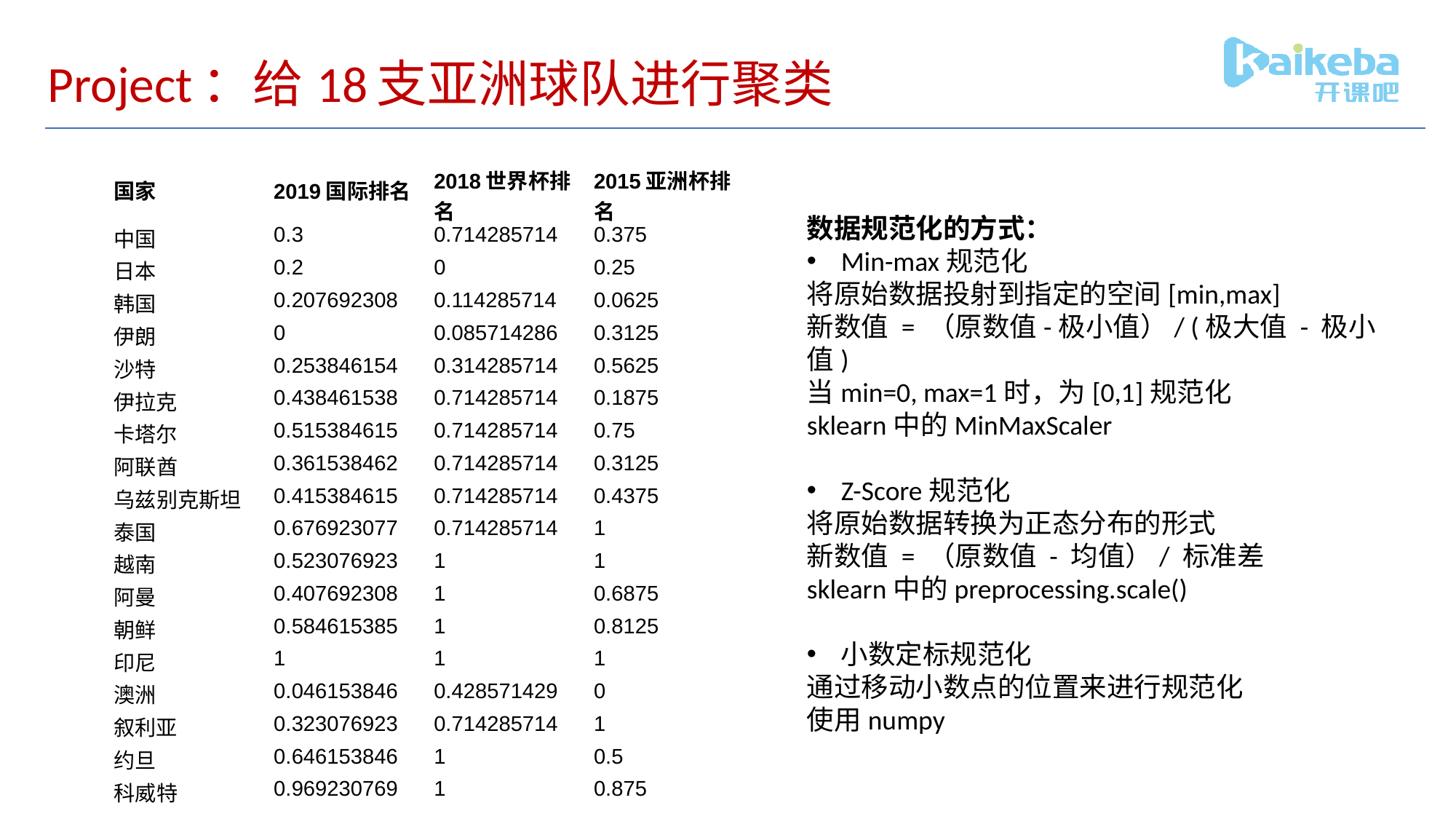

# Project：给18支亚洲球队进行聚类
| 国家 | 2019国际排名 | 2018世界杯排名 | 2015亚洲杯排名 |
| --- | --- | --- | --- |
| 中国 | 0.3 | 0.714285714 | 0.375 |
| 日本 | 0.2 | 0 | 0.25 |
| 韩国 | 0.207692308 | 0.114285714 | 0.0625 |
| 伊朗 | 0 | 0.085714286 | 0.3125 |
| 沙特 | 0.253846154 | 0.314285714 | 0.5625 |
| 伊拉克 | 0.438461538 | 0.714285714 | 0.1875 |
| 卡塔尔 | 0.515384615 | 0.714285714 | 0.75 |
| 阿联酋 | 0.361538462 | 0.714285714 | 0.3125 |
| 乌兹别克斯坦 | 0.415384615 | 0.714285714 | 0.4375 |
| 泰国 | 0.676923077 | 0.714285714 | 1 |
| 越南 | 0.523076923 | 1 | 1 |
| 阿曼 | 0.407692308 | 1 | 0.6875 |
| 朝鲜 | 0.584615385 | 1 | 0.8125 |
| 印尼 | 1 | 1 | 1 |
| 澳洲 | 0.046153846 | 0.428571429 | 0 |
| 叙利亚 | 0.323076923 | 0.714285714 | 1 |
| 约旦 | 0.646153846 | 1 | 0.5 |
| 科威特 | 0.969230769 | 1 | 0.875 |
数据规范化的方式：
Min-max规范化
将原始数据投射到指定的空间[min,max]
新数值 = （原数值-极小值）/ (极大值 - 极小值)
当min=0, max=1时，为[0,1]规范化
sklearn中的MinMaxScaler

Z-Score规范化
将原始数据转换为正态分布的形式
新数值 = （原数值 - 均值）/ 标准差
sklearn中的preprocessing.scale()

小数定标规范化
通过移动小数点的位置来进行规范化
使用numpy